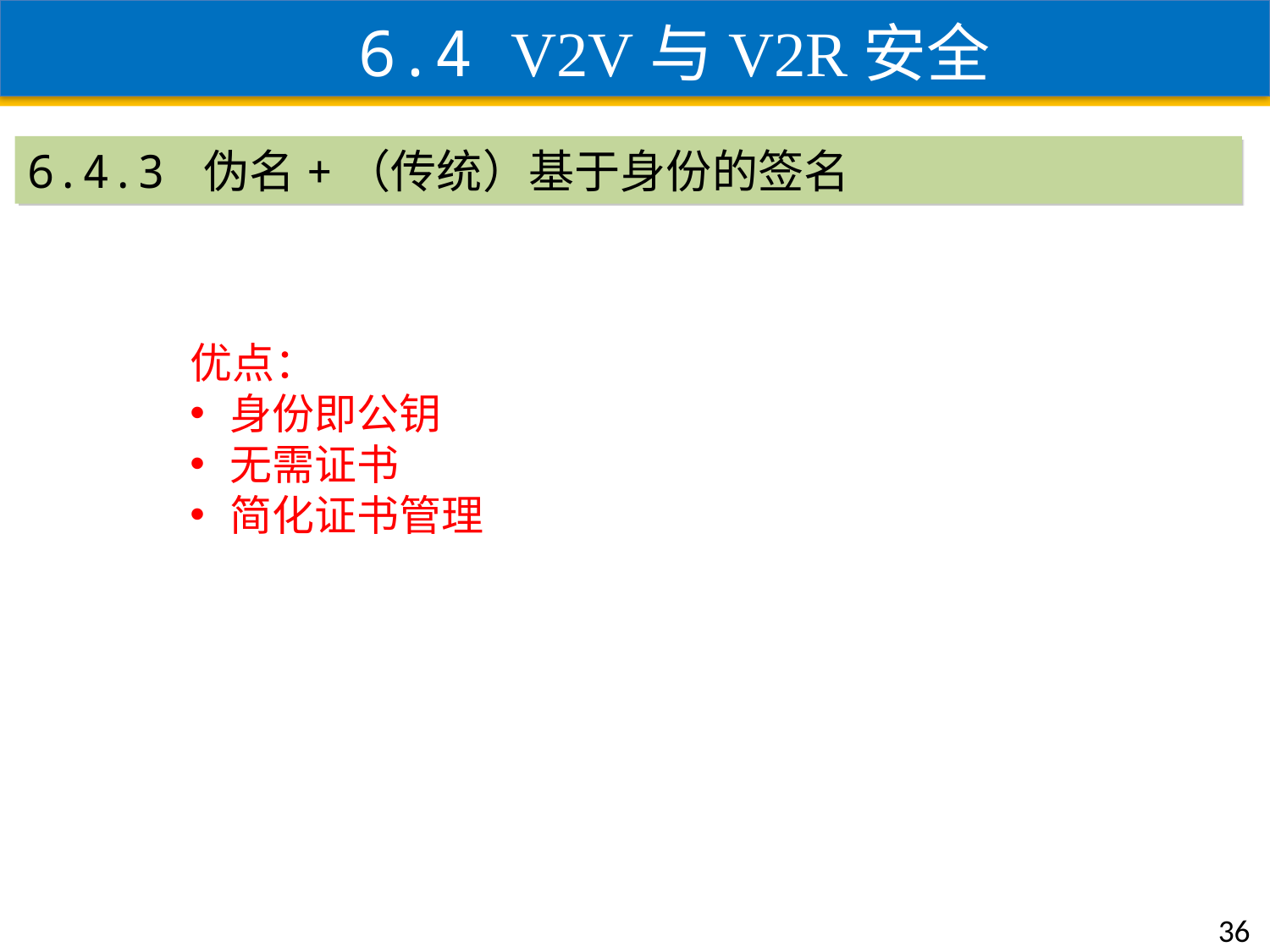

6.4 V2V与V2R安全
6.4.3 伪名+（传统）基于身份的签名
优点：
身份即公钥
无需证书
简化证书管理
36